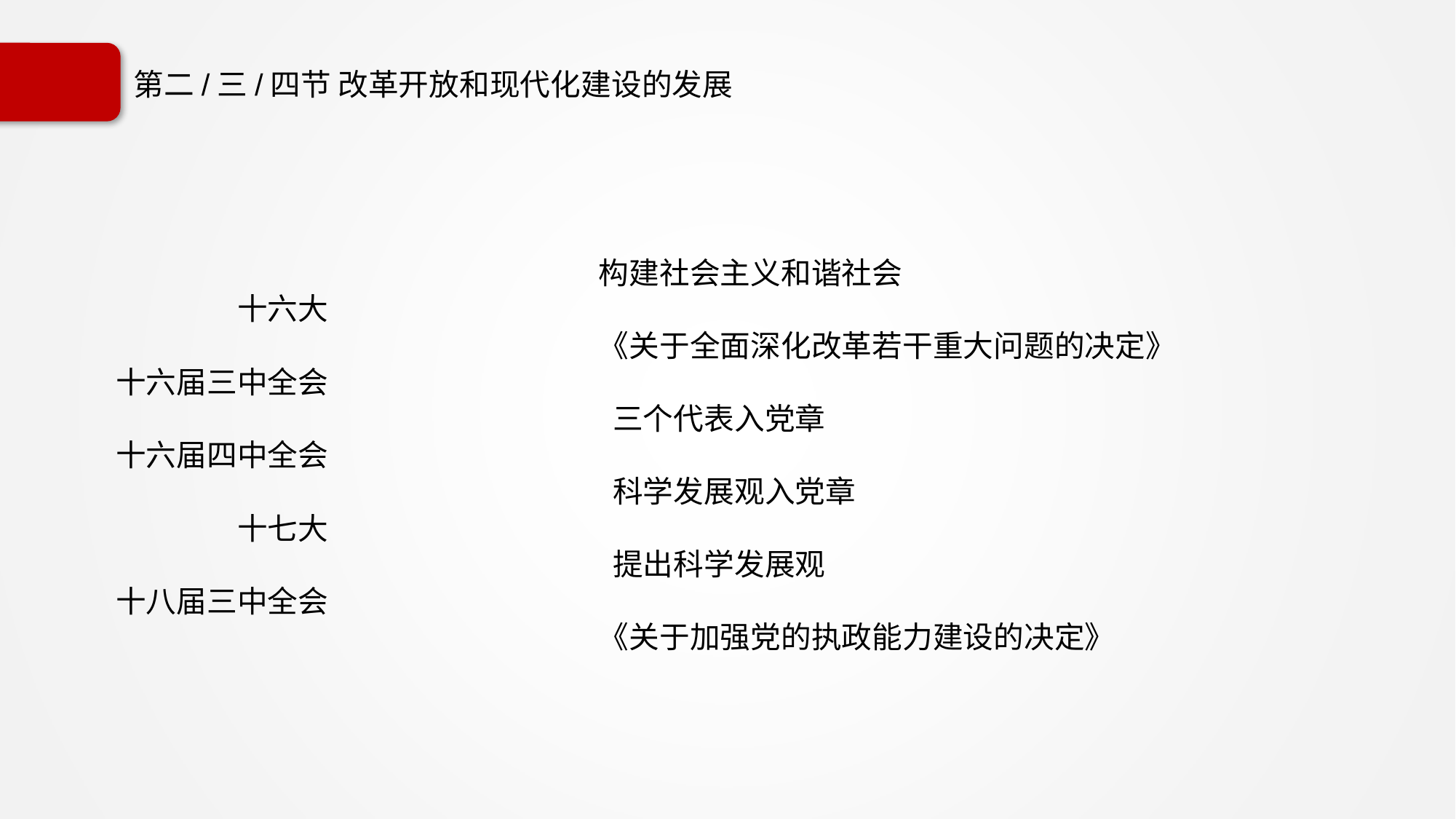

# 第二/三/四节 改革开放和现代化建设的发展

    十六大

   十六届三中全会

    十六届四中全会

十七大

   十八届三中全会

构建社会主义和谐社会

《关于全面深化改革若干重大问题的决定》

 三个代表入党章

 科学发展观入党章

 提出科学发展观

《关于加强党的执政能力建设的决定》